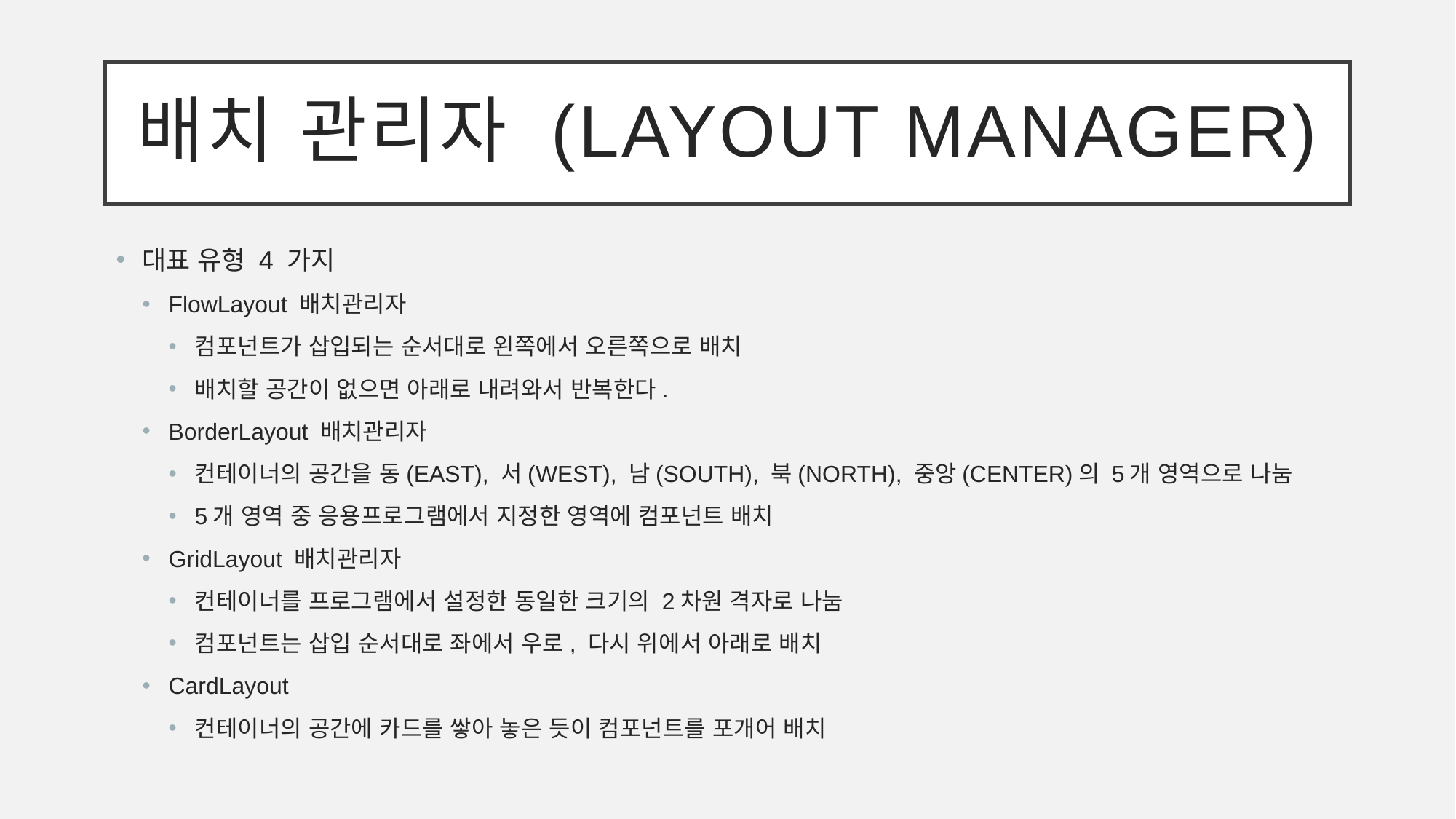

# 배치 관리자 (Layout Manager)
대표 유형 4 가지
FlowLayout 배치관리자
컴포넌트가 삽입되는 순서대로 왼쪽에서 오른쪽으로 배치
배치할 공간이 없으면 아래로 내려와서 반복한다.
BorderLayout 배치관리자
컨테이너의 공간을 동(EAST), 서(WEST), 남(SOUTH), 북(NORTH), 중앙(CENTER)의 5개 영역으로 나눔
5개 영역 중 응용프로그램에서 지정한 영역에 컴포넌트 배치
GridLayout 배치관리자
컨테이너를 프로그램에서 설정한 동일한 크기의 2차원 격자로 나눔
컴포넌트는 삽입 순서대로 좌에서 우로, 다시 위에서 아래로 배치
CardLayout
컨테이너의 공간에 카드를 쌓아 놓은 듯이 컴포넌트를 포개어 배치